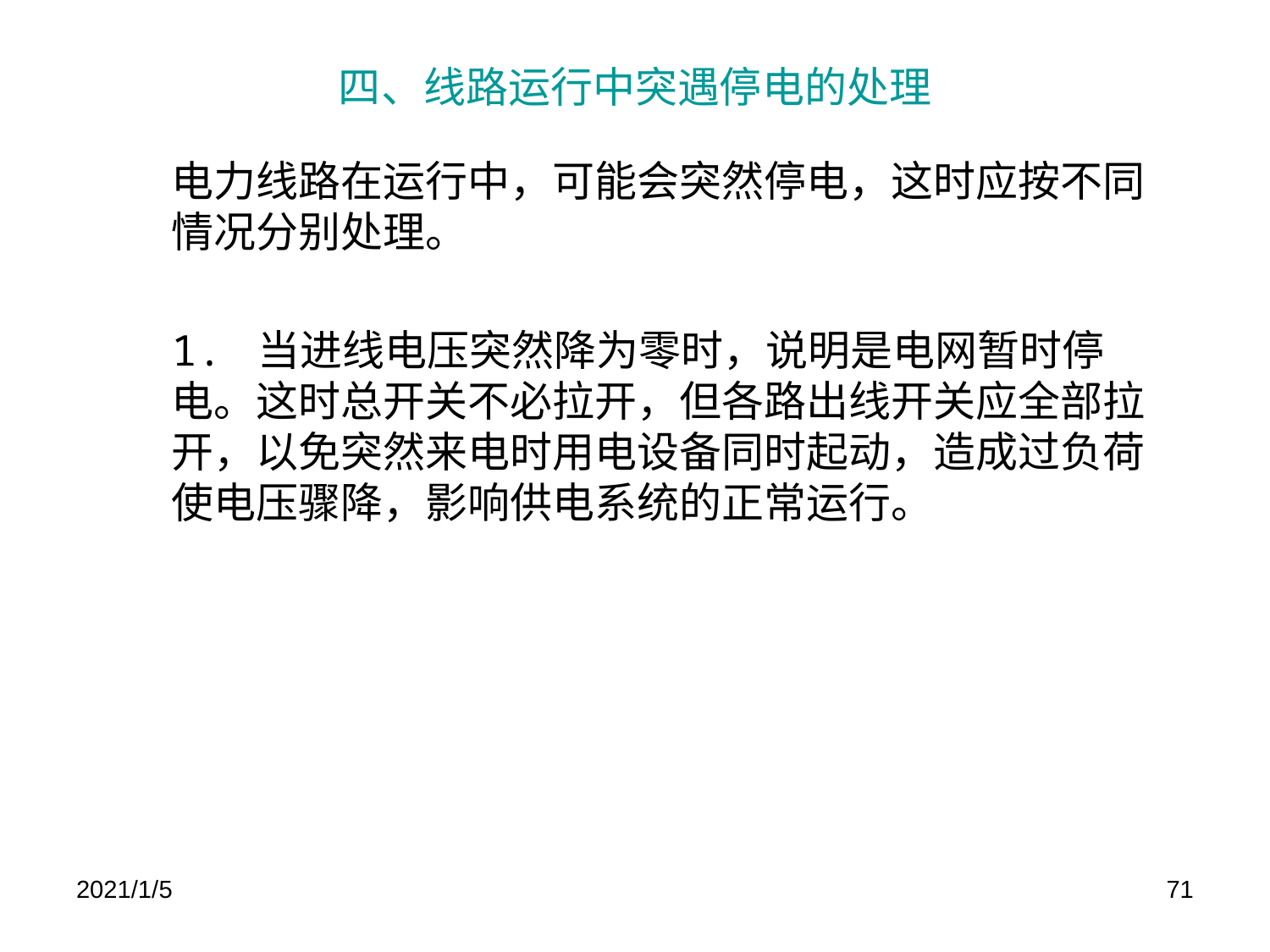

# 四、线路运行中突遇停电的处理
电力线路在运行中，可能会突然停电，这时应按不同情况分别处理。

1. 当进线电压突然降为零时，说明是电网暂时停电。这时总开关不必拉开，但各路出线开关应全部拉开，以免突然来电时用电设备同时起动，造成过负荷使电压骤降，影响供电系统的正常运行。
2021/1/5
71